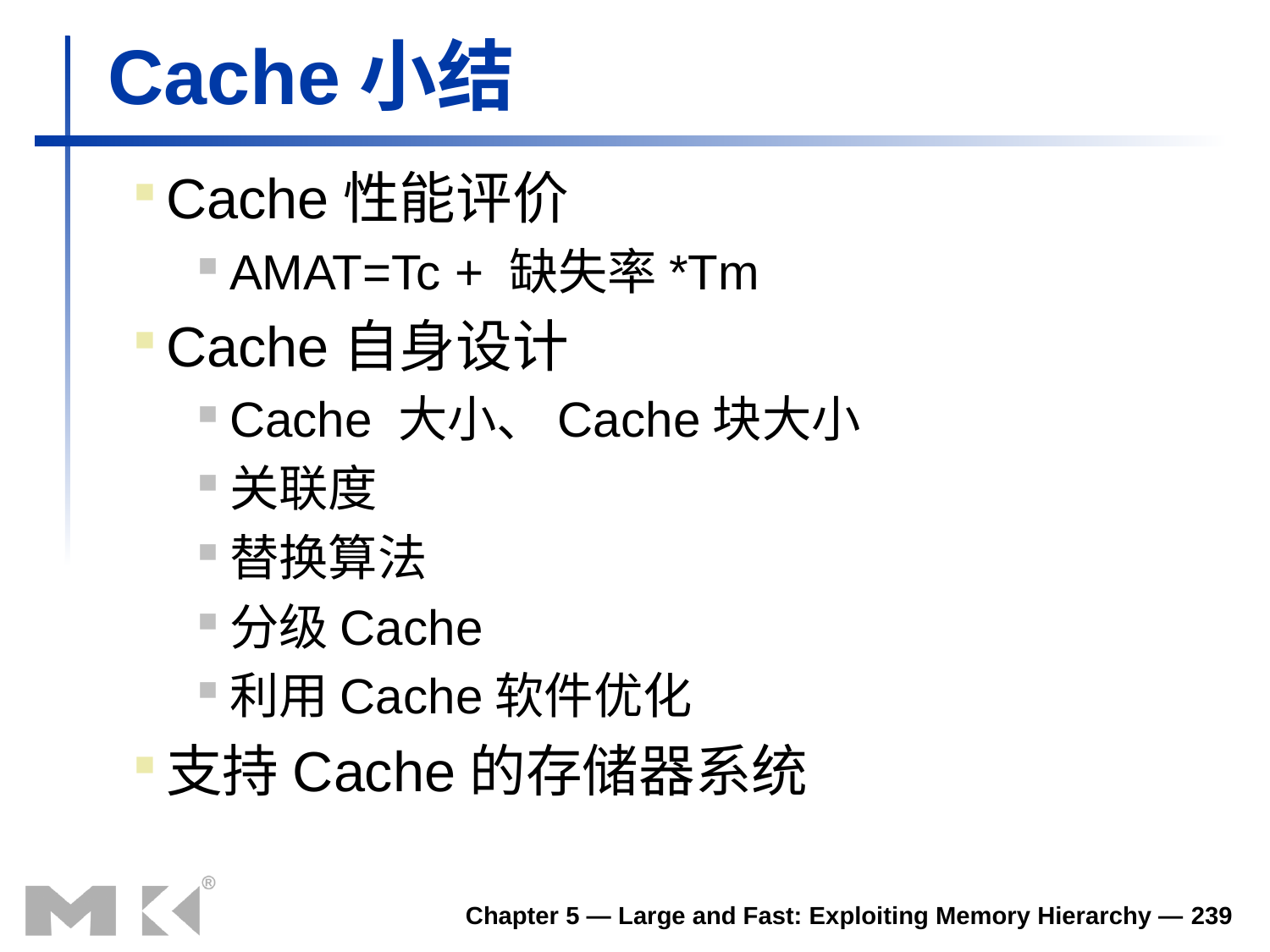

# Cache小结
Cache性能评价
AMAT=Tc + 缺失率*Tm
Cache自身设计
Cache 大小、Cache块大小
关联度
替换算法
分级Cache
利用Cache软件优化
支持Cache的存储器系统

Chapter 5 — Large and Fast: Exploiting Memory Hierarchy — 239